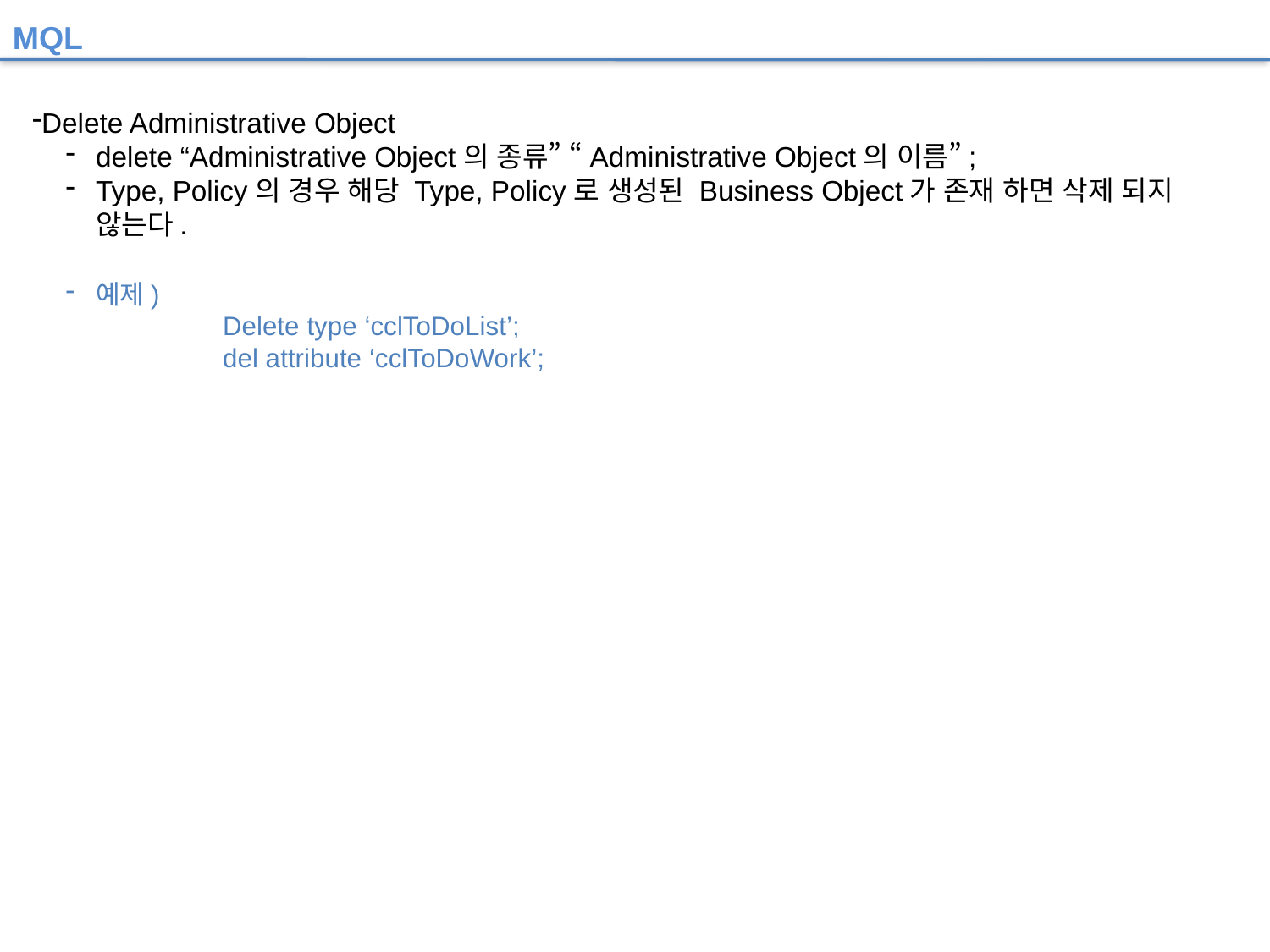

MQL
Delete Administrative Object
delete “Administrative Object의 종류” “Administrative Object의 이름”;
Type, Policy의 경우 해당 Type, Policy로 생성된 Business Object가 존재 하면 삭제 되지 않는다.
예제)
	Delete type ‘cclToDoList’;
	del attribute ‘cclToDoWork’;